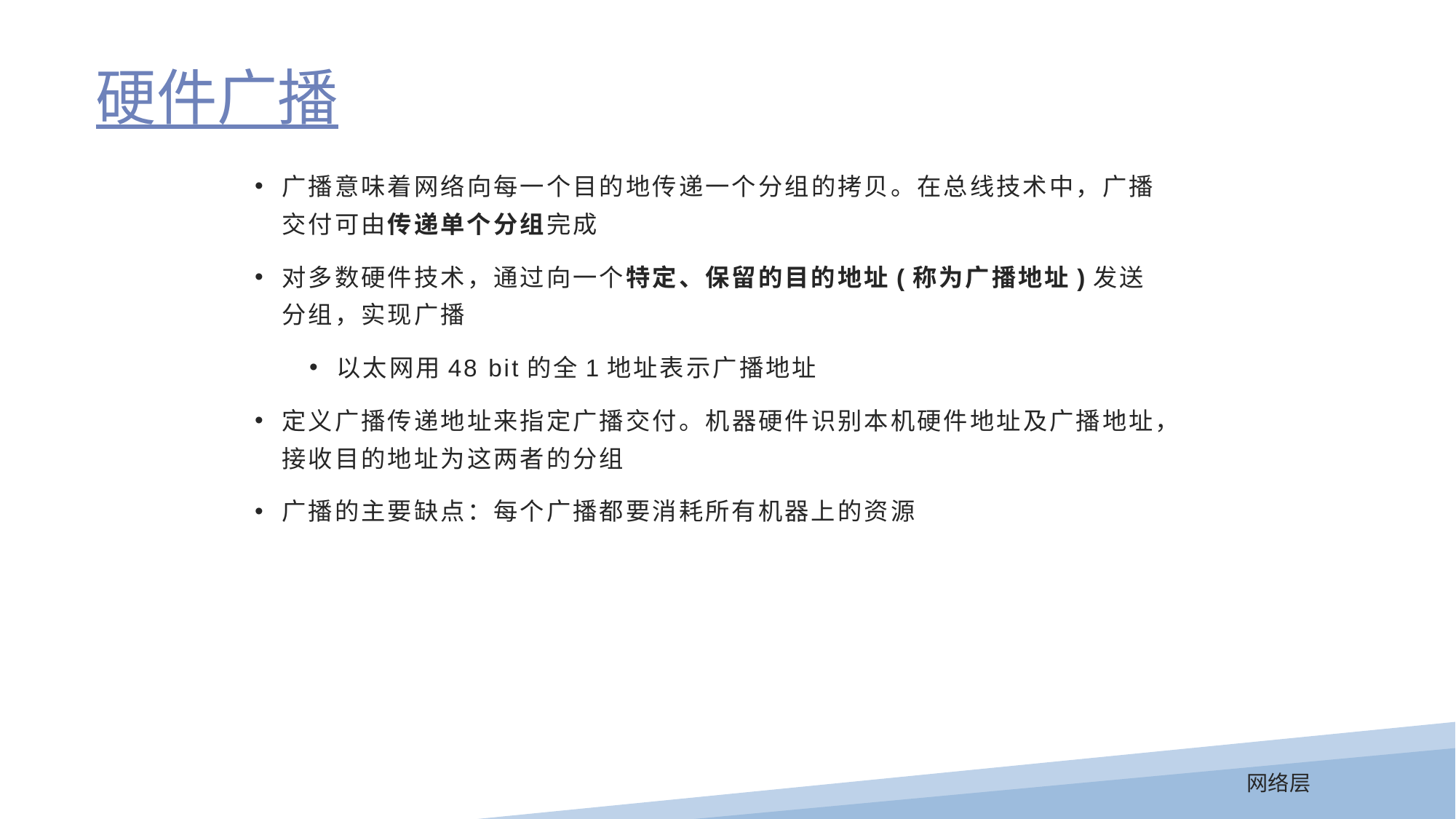

硬件广播
广播意味着网络向每一个目的地传递一个分组的拷贝。在总线技术中，广播交付可由传递单个分组完成
对多数硬件技术，通过向一个特定、保留的目的地址(称为广播地址)发送分组，实现广播
以太网用48 bit的全1地址表示广播地址
定义广播传递地址来指定广播交付。机器硬件识别本机硬件地址及广播地址，接收目的地址为这两者的分组
广播的主要缺点：每个广播都要消耗所有机器上的资源

网络层
75